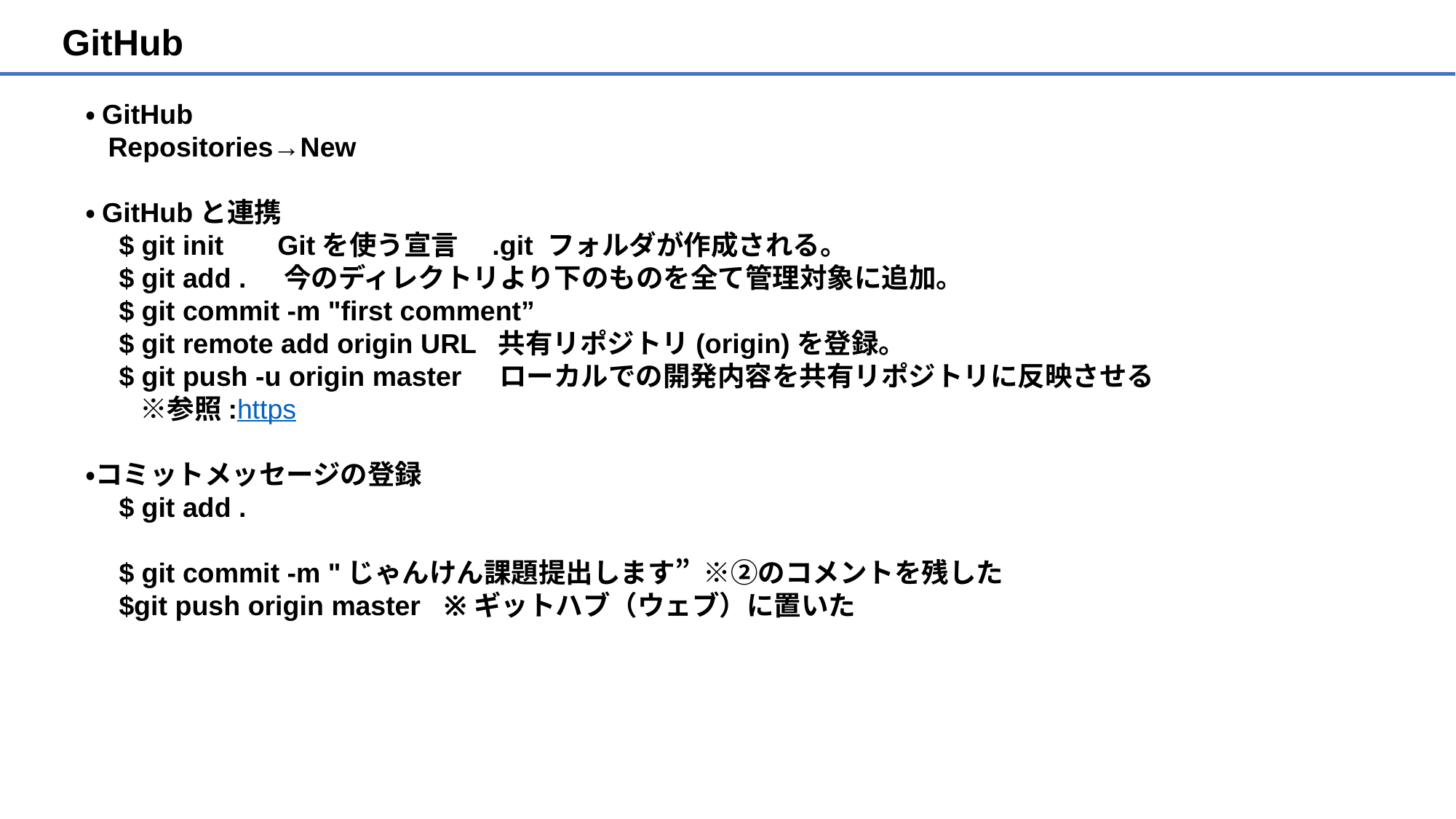

GitHub
・GitHub
   Repositories→New

・GitHubと連携
　$ git init       Gitを使う宣言　.git フォルダが作成される。
　$ git add .    今のディレクトリより下のものを全て管理対象に追加。
　$ git commit -m "first comment”
　$ git remote add origin URL  共有リポジトリ(origin)を登録。
　$ git push -u origin master    ローカルでの開発内容を共有リポジトリに反映させる
　　※参照:https

・コミットメッセージの登録
　$ git add .

　$ git commit -m "じゃんけん課題提出します”  ※②のコメントを残した
　$git push origin master   ※ギットハブ（ウェブ）に置いた